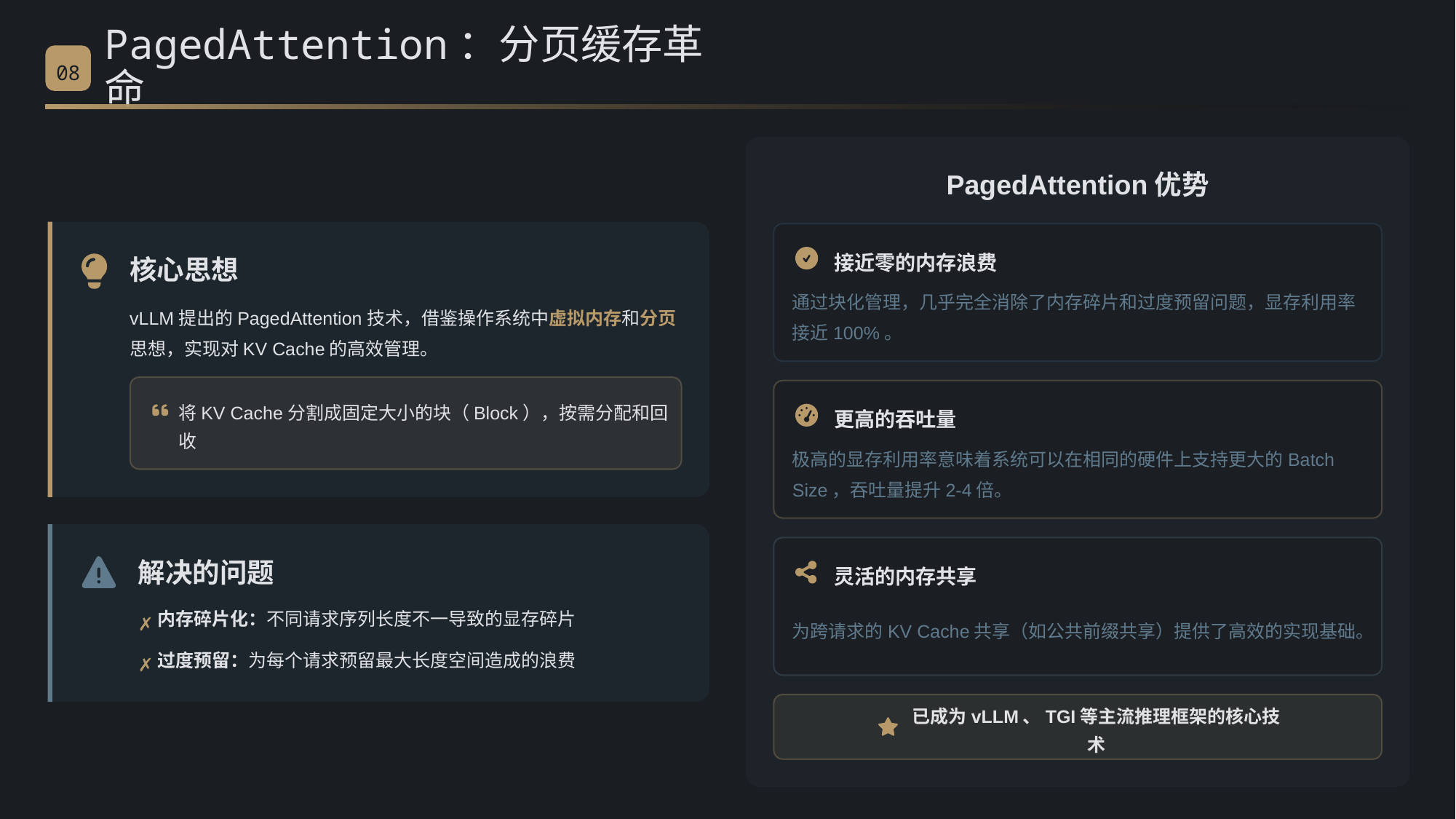

PagedAttention：分页缓存革命
08

PagedAttention优势

接近零的内存浪费

核心思想

通过块化管理，几乎完全消除了内存碎片和过度预留问题，显存利用率接近100%。
vLLM提出的PagedAttention技术，借鉴操作系统中虚拟内存和分页思想，实现对KV Cache的高效管理。

将KV Cache分割成固定大小的块（Block），按需分配和回收
更高的吞吐量

极高的显存利用率意味着系统可以在相同的硬件上支持更大的Batch Size，吞吐量提升2-4倍。

解决的问题

灵活的内存共享

为跨请求的KV Cache共享（如公共前缀共享）提供了高效的实现基础。
内存碎片化：不同请求序列长度不一导致的显存碎片
✗
过度预留：为每个请求预留最大长度空间造成的浪费
✗

已成为vLLM、TGI等主流推理框架的核心技术